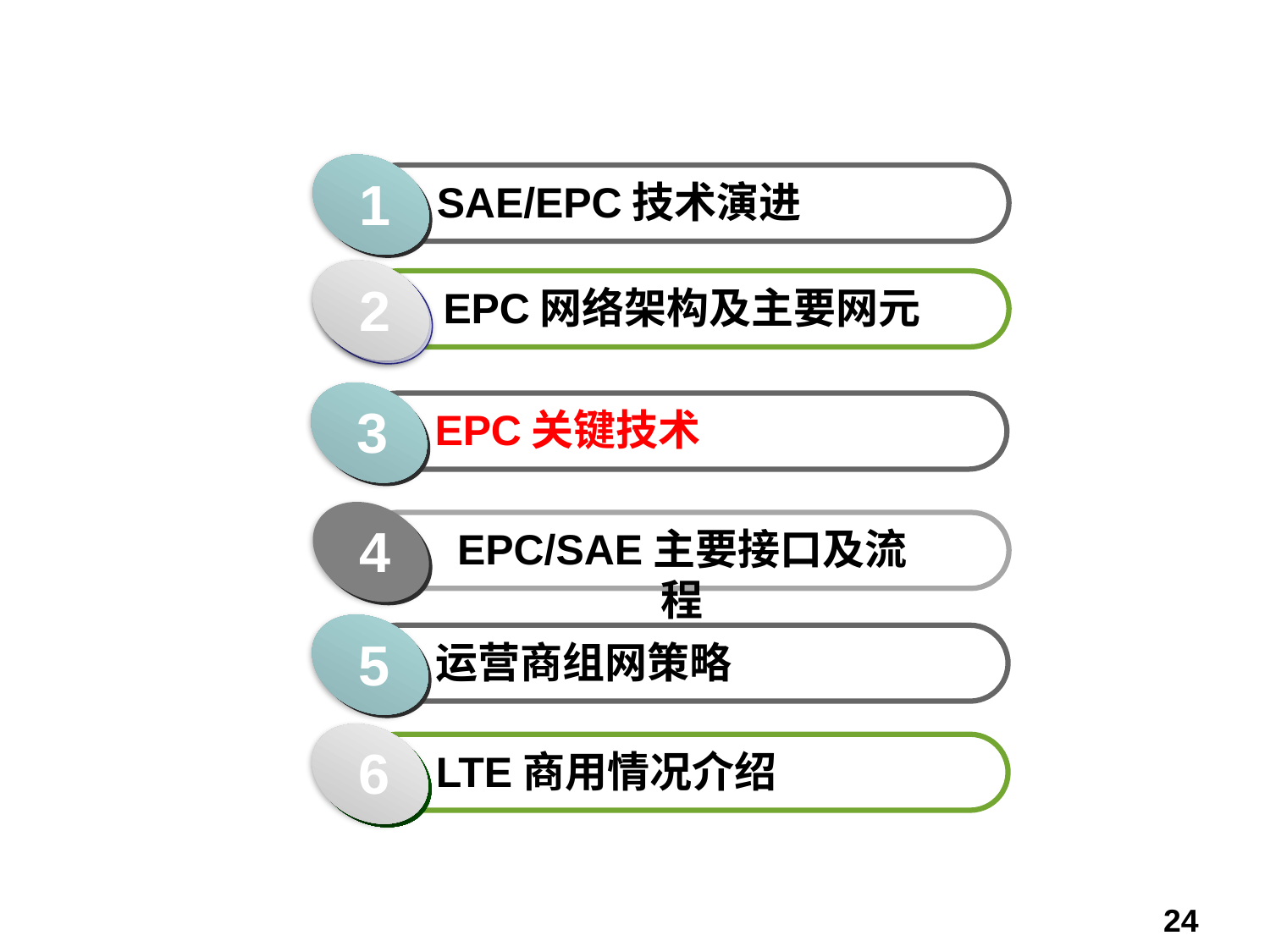

目录

1

SAE/EPC技术演进

2

EPC网络架构及主要网元

3

EPC关键技术

4

EPC/SAE主要接口及流程

5

运营商组网策略

6

LTE商用情况介绍